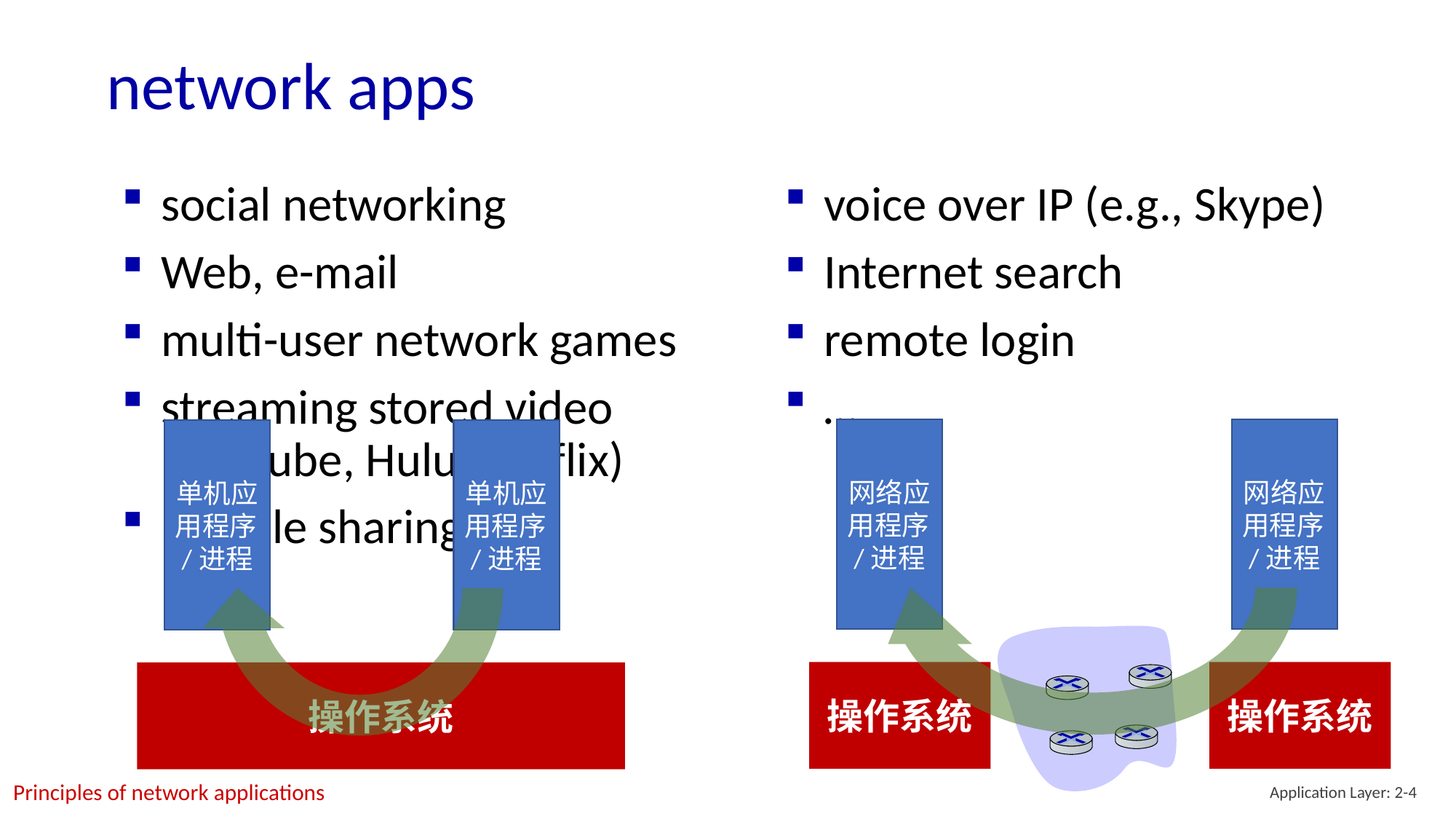

# network apps
social networking
Web, e-mail
multi-user network games
streaming stored video (YouTube, Hulu, Netflix)
P2P file sharing

voice over IP (e.g., Skype)
Internet search
remote login
…

网络应用程序/进程

网络应用程序/进程
操作系统
操作系统

单机应用程序/进程

单机应用程序/进程
操作系统
Application Layer: 2-4
Principles of network applications